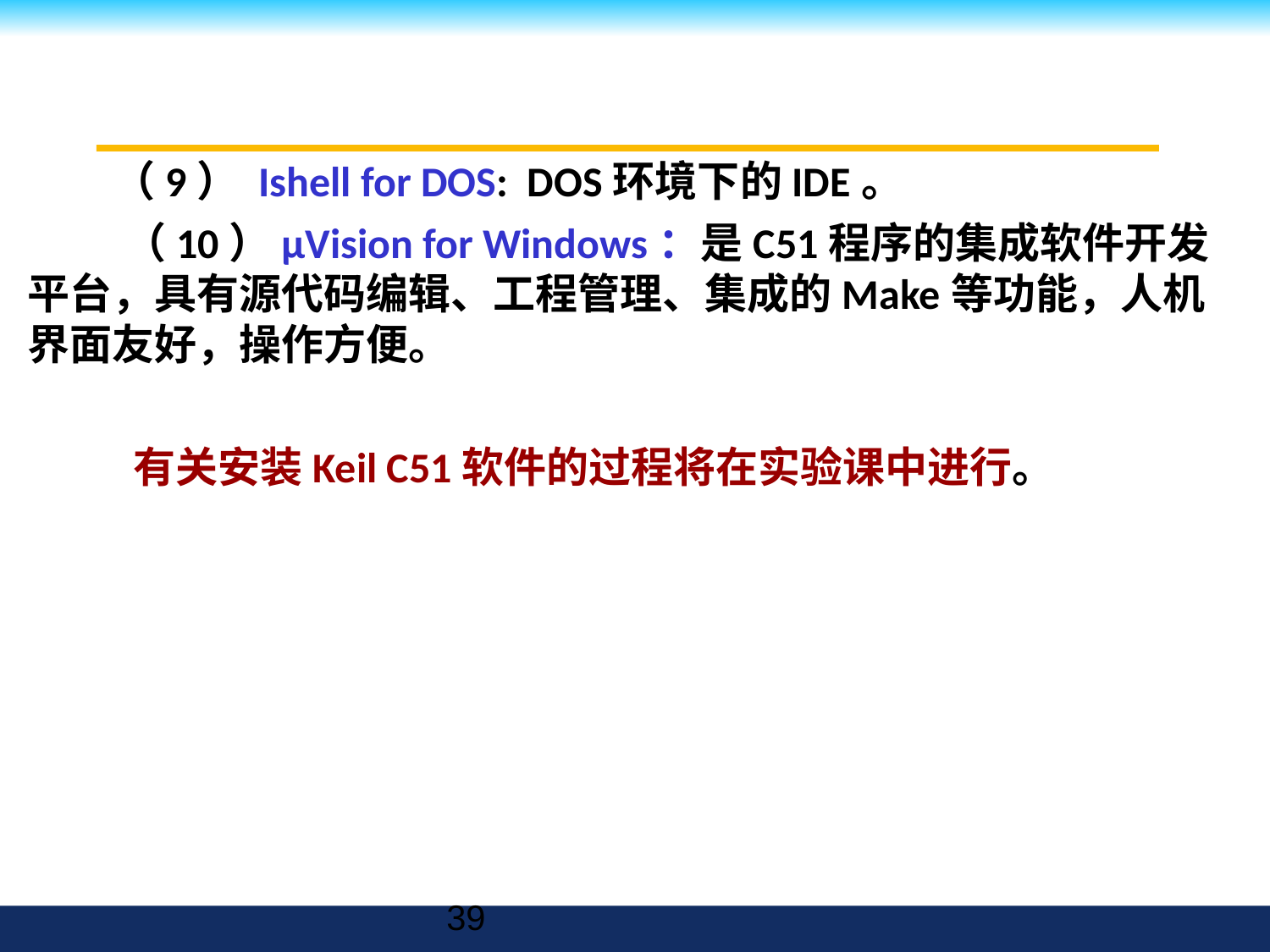

（9） Ishell for DOS:  DOS环境下的IDE。
         （10）µVision for Windows：是C51程序的集成软件开发平台，具有源代码编辑、工程管理、集成的Make等功能，人机界面友好，操作方便。

          有关安装Keil C51软件的过程将在实验课中进行。

39